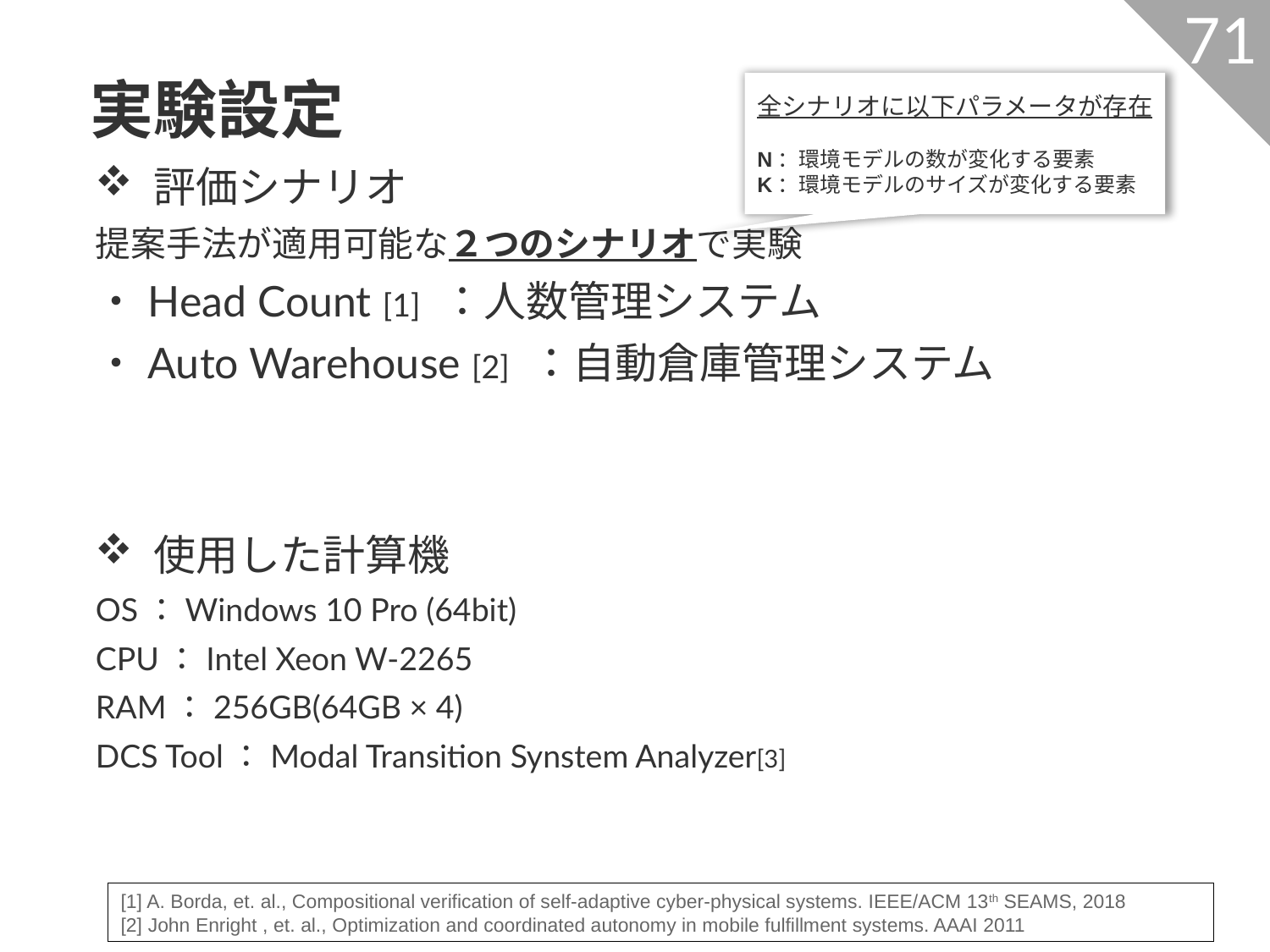

実験設定
71

全シナリオに以下パラメータが存在

N：環境モデルの数が変化する要素
K：環境モデルのサイズが変化する要素
評価シナリオ
提案手法が適用可能な２つのシナリオで実験
・Head Count [1] ：人数管理システム
・Auto Warehouse [2] ：自動倉庫管理システム

使用した計算機
OS：Windows 10 Pro (64bit)
CPU：Intel Xeon W-2265
RAM：256GB(64GB × 4)
DCS Tool：Modal Transition Synstem Analyzer[3]
[1] A. Borda, et. al., Compositional verification of self-adaptive cyber-physical systems. IEEE/ACM 13th SEAMS, 2018
[2] John Enright , et. al., Optimization and coordinated autonomy in mobile fulfillment systems. AAAI 2011